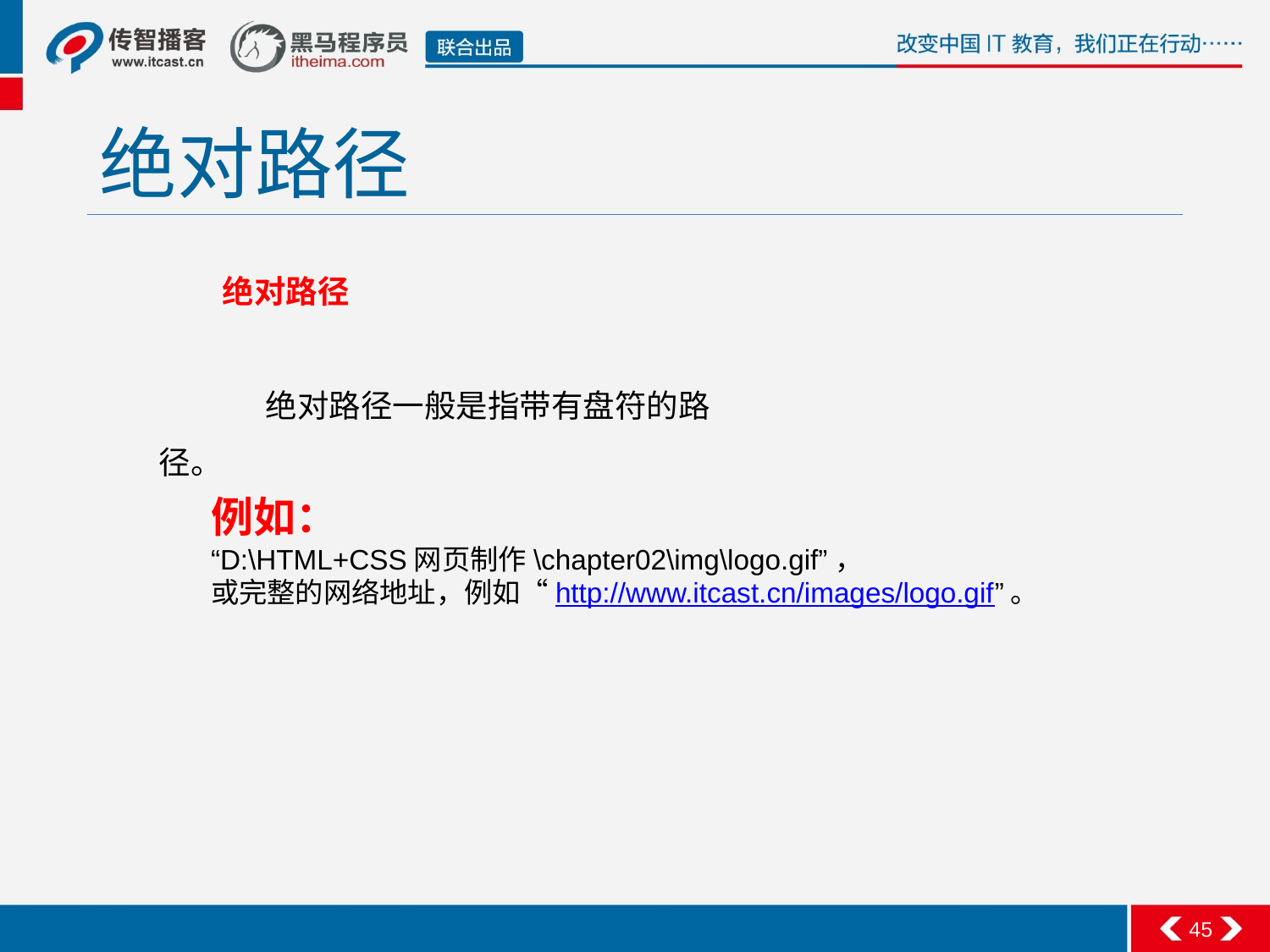

# 绝对路径
绝对路径

     绝对路径一般是指带有盘符的路径。

例如：
“D:\HTML+CSS网页制作\chapter02\img\logo.gif”，
或完整的网络地址，例如“http://www.itcast.cn/images/logo.gif”。

45